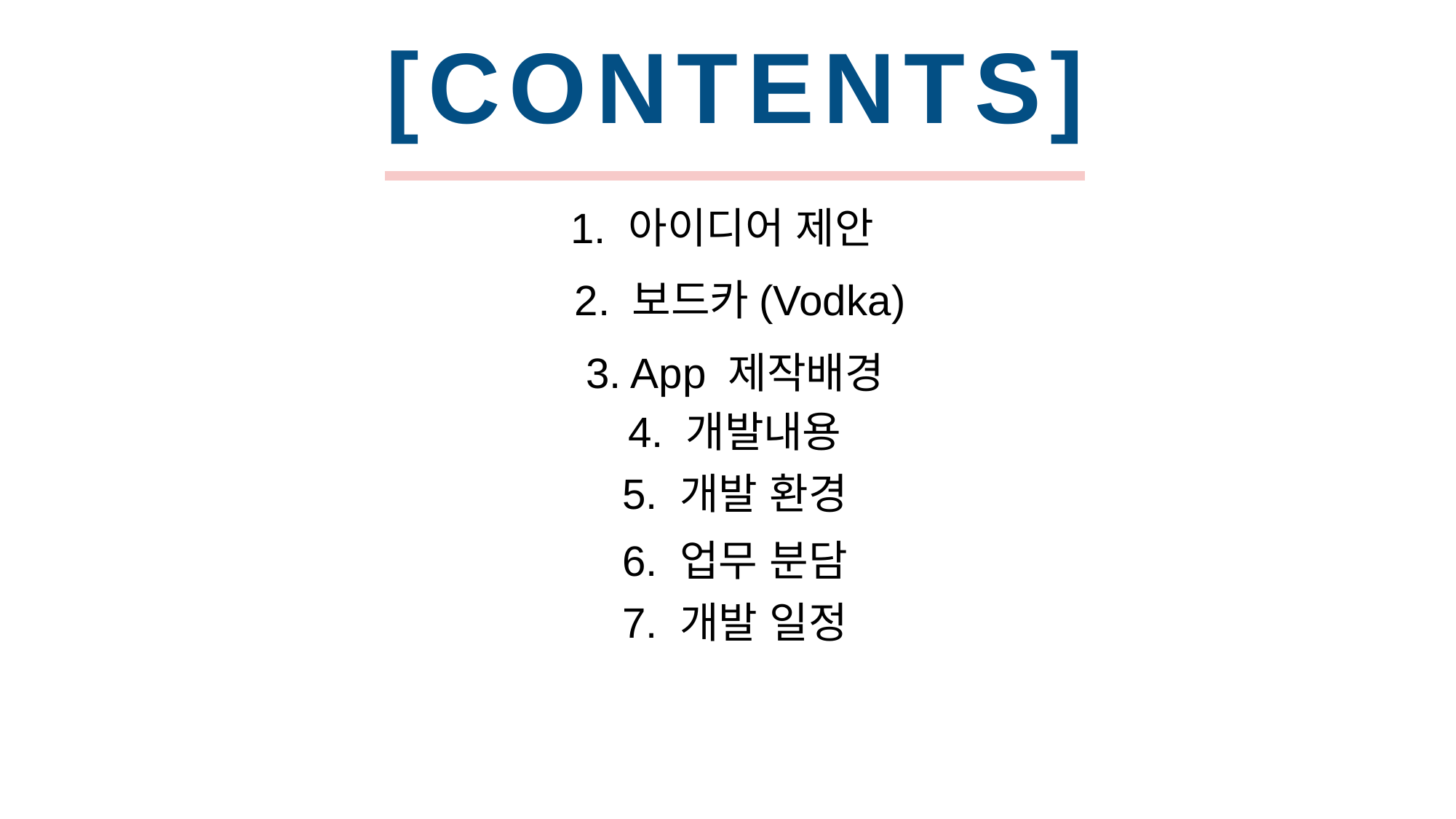

[CONTENTS]
1. 아이디어 제안
2. 보드카(Vodka)
3. App 제작배경
4. 개발내용
5. 개발 환경
6. 업무 분담
7. 개발 일정